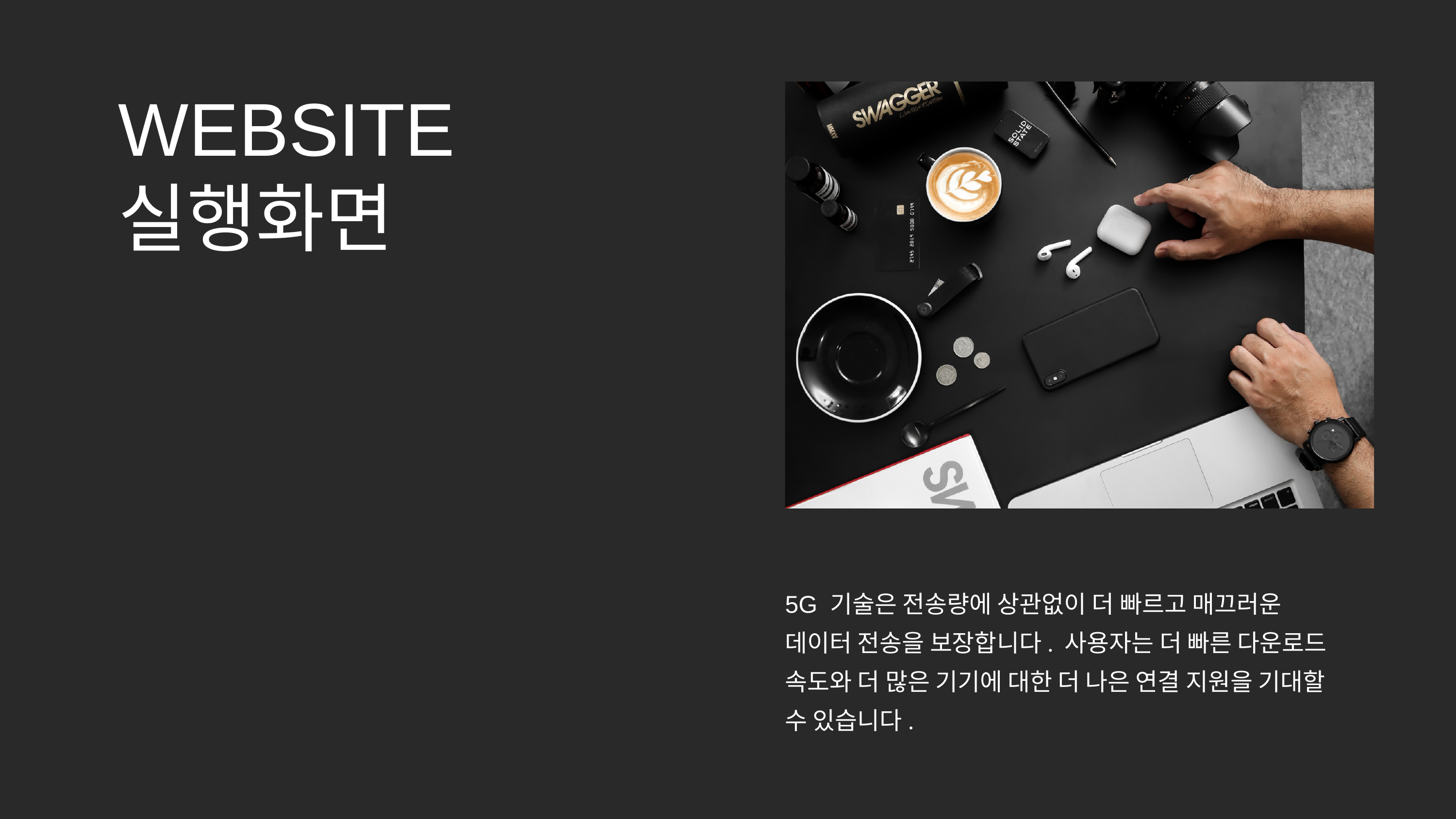

WEBSITE 실행화면

5G 기술은 전송량에 상관없이 더 빠르고 매끄러운
데이터 전송을 보장합니다. 사용자는 더 빠른 다운로드 속도와 더 많은 기기에 대한 더 나은 연결 지원을 기대할 수 있습니다.